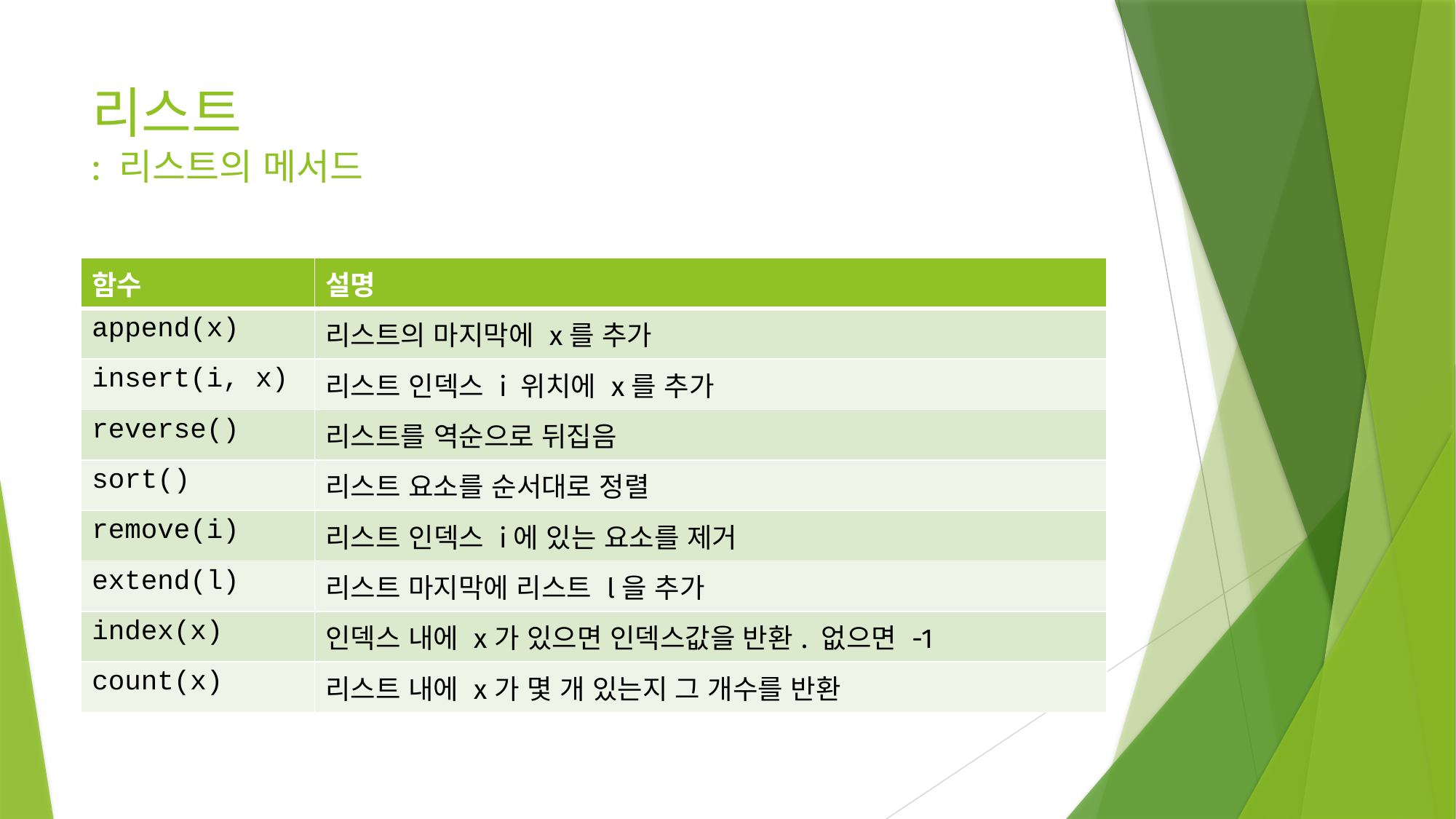

# 리스트 : 리스트의 메서드
| 함수 | 설명 |
| --- | --- |
| append(x) | 리스트의 마지막에 x를 추가 |
| insert(i, x) | 리스트 인덱스 i 위치에 x를 추가 |
| reverse() | 리스트를 역순으로 뒤집음 |
| sort() | 리스트 요소를 순서대로 정렬 |
| remove(i) | 리스트 인덱스 i에 있는 요소를 제거 |
| extend(l) | 리스트 마지막에 리스트 l을 추가 |
| index(x) | 인덱스 내에 x가 있으면 인덱스값을 반환. 없으면 -1 |
| count(x) | 리스트 내에 x가 몇 개 있는지 그 개수를 반환 |